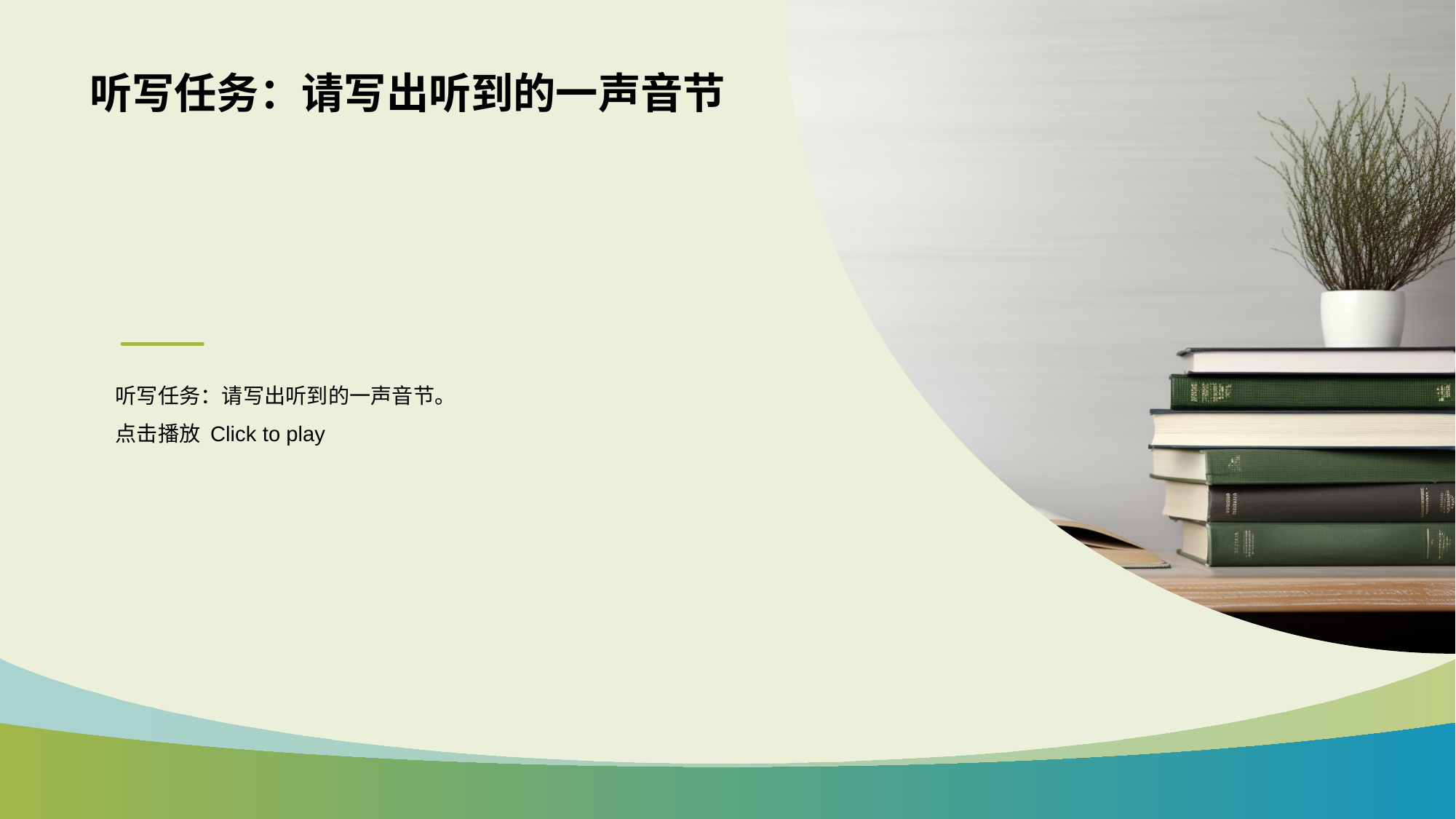

# 听写任务：请写出听到的一声音节

听写任务：请写出听到的一声音节。
点击播放 Click to play